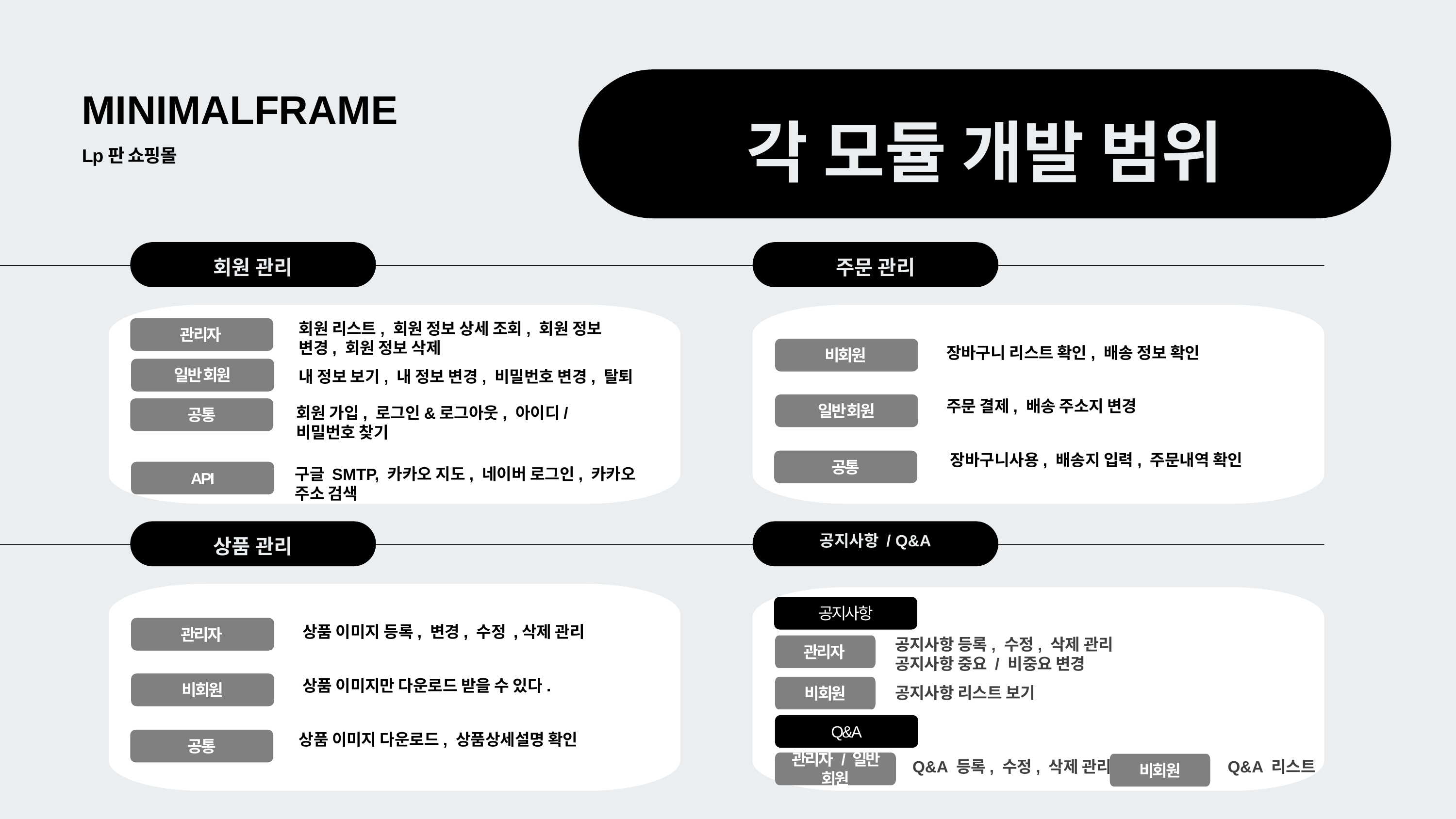

각 모듈 개발 범위
MINIMALFRAME
Lp판 쇼핑몰

회원 관리

주문 관리

관리자
회원 리스트, 회원 정보 상세 조회, 회원 정보 변경, 회원 정보 삭제

비회원
장바구니 리스트 확인, 배송 정보 확인

일반 회원
내 정보 보기, 내 정보 변경, 비밀번호 변경, 탈퇴

일반 회원
주문 결제, 배송 주소지 변경

공통
회원 가입, 로그인&로그아웃, 아이디/비밀번호 찾기
장바구니사용, 배송지 입력, 주문내역 확인

공통

API
구글 SMTP, 카카오 지도, 네이버 로그인, 카카오 주소 검색

상품 관리

공지사항 / Q&A

공지사항

관리자
상품 이미지 등록, 변경, 수정 ,삭제 관리
공지사항 등록, 수정, 삭제 관리
공지사항 중요 / 비중요 변경

관리자

비회원
 상품 이미지만 다운로드 받을 수 있다.

비회원
공지사항 리스트 보기

Q&A
상품 이미지 다운로드, 상품상세설명 확인

공통

관리자  / 일반 회원

비회원
Q&A 등록, 수정, 삭제 관리
Q&A 리스트